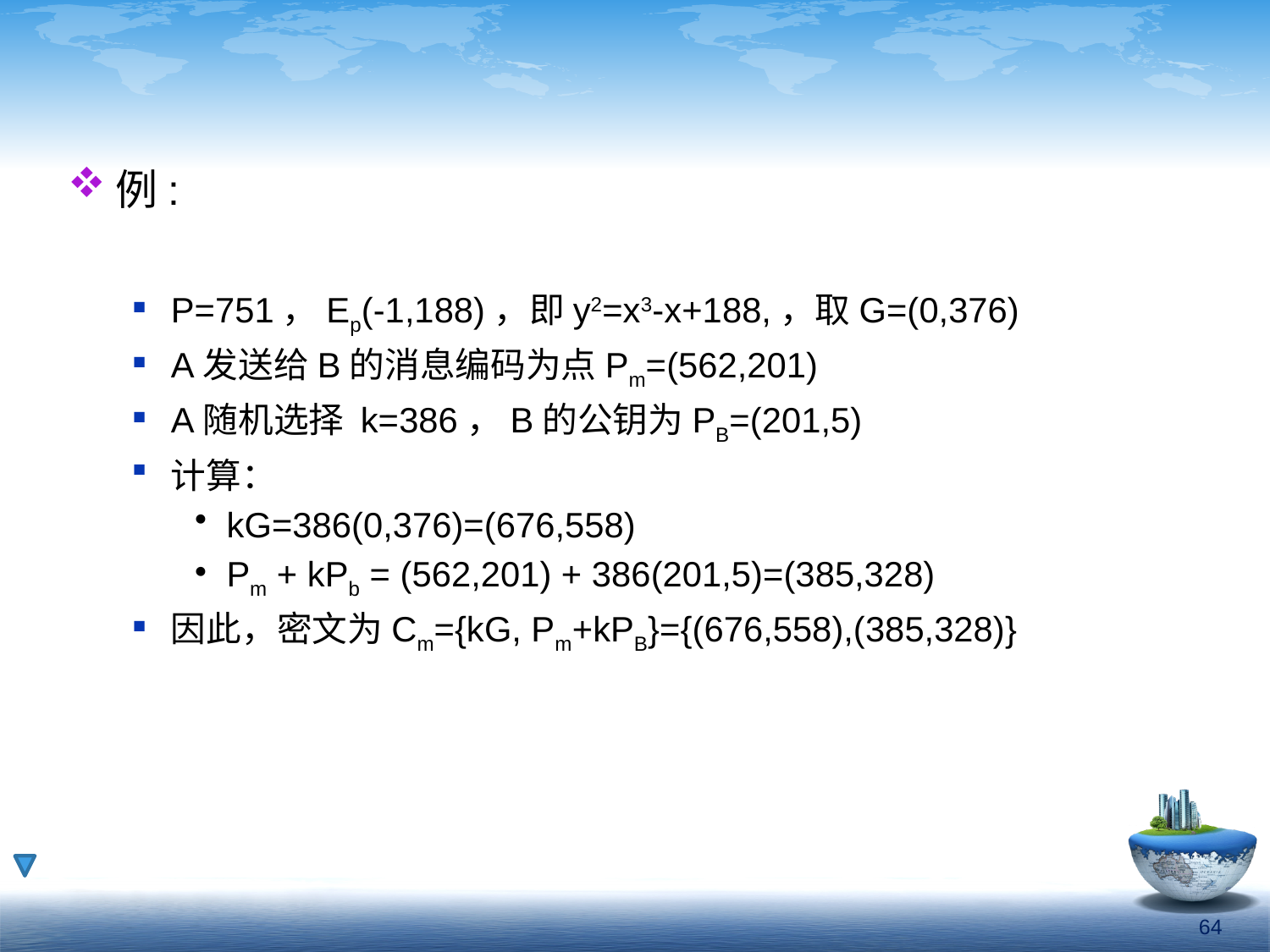

例:

P=751，Ep(-1,188)，即y2=x3-x+188,，取G=(0,376)
A发送给B的消息编码为点Pm=(562,201)
A随机选择 k=386，B的公钥为PB=(201,5)
计算：
kG=386(0,376)=(676,558)
Pm + kPb = (562,201) + 386(201,5)=(385,328)
因此，密文为Cm={kG, Pm+kPB}={(676,558),(385,328)}

64